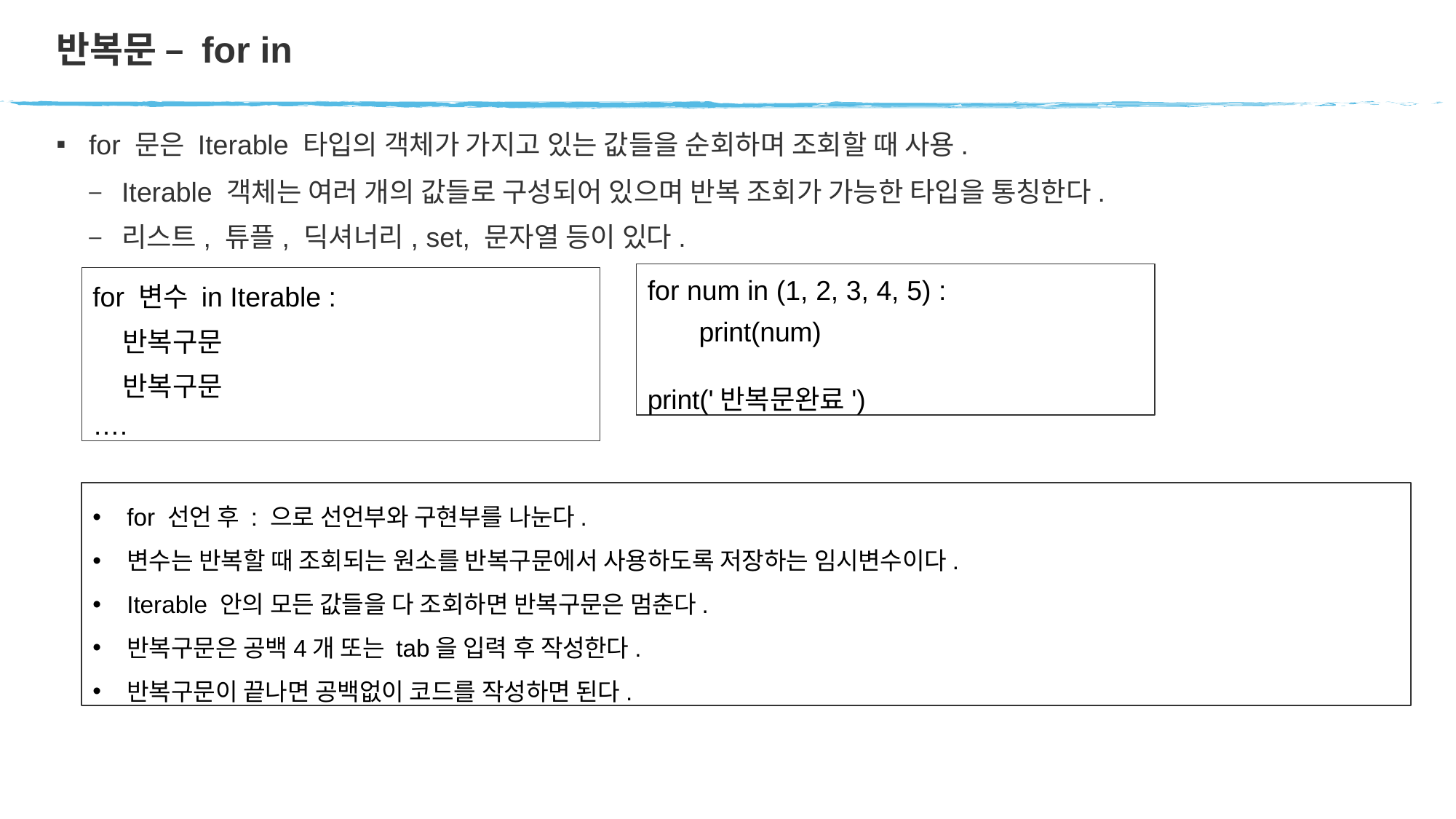

# 반복문 – for in
for 문은 Iterable 타입의 객체가 가지고 있는 값들을 순회하며 조회할 때 사용.
Iterable 객체는 여러 개의 값들로 구성되어 있으며 반복 조회가 가능한 타입을 통칭한다.
리스트, 튜플, 딕셔너리, set, 문자열 등이 있다.
for num in (1, 2, 3, 4, 5) :
print(num)
print('반복문완료')
for 변수 in Iterable :
    반복구문
    반복구문
….
for 선언 후 : 으로 선언부와 구현부를 나눈다.
변수는 반복할 때 조회되는 원소를 반복구문에서 사용하도록 저장하는 임시변수이다.
Iterable 안의 모든 값들을 다 조회하면 반복구문은 멈춘다.
반복구문은 공백4개 또는 tab을 입력 후 작성한다.
반복구문이 끝나면 공백없이 코드를 작성하면 된다.